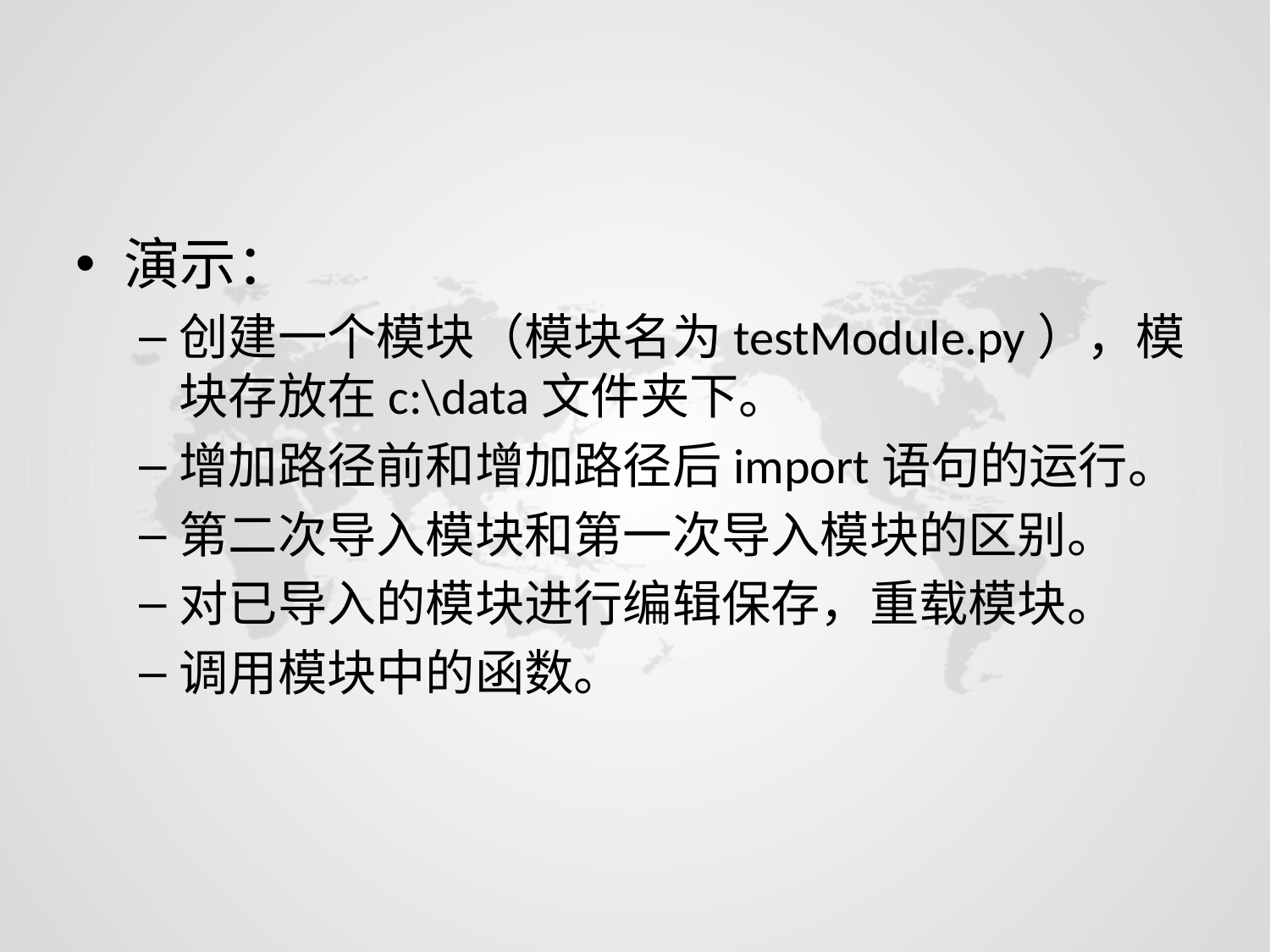

#
演示：
创建一个模块（模块名为testModule.py），模块存放在c:\data文件夹下。
增加路径前和增加路径后import语句的运行。
第二次导入模块和第一次导入模块的区别。
对已导入的模块进行编辑保存，重载模块。
调用模块中的函数。